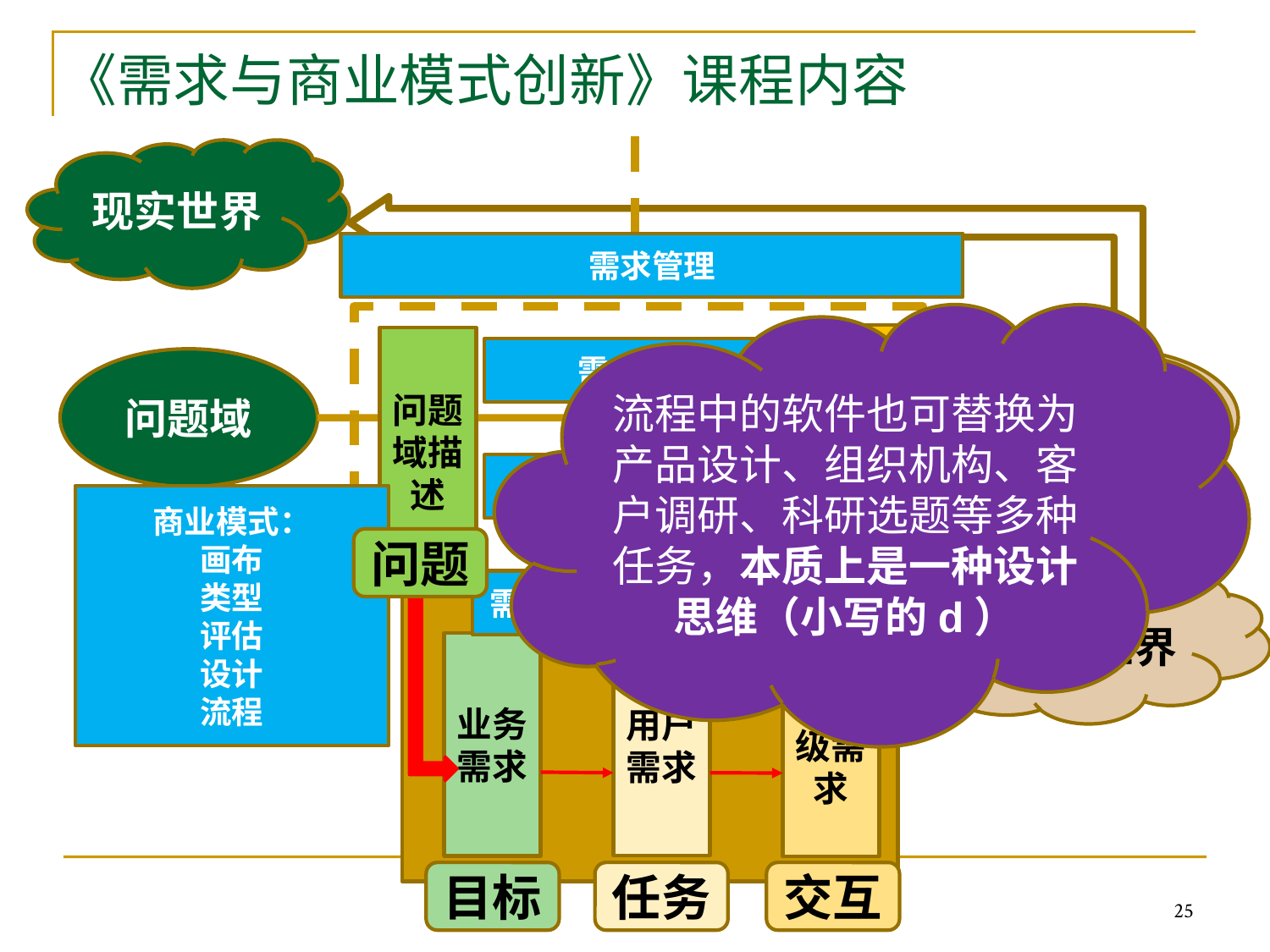

# 《需求与商业模式创新》课程内容
现实世界
需求管理
流程中的软件也可替换为产品设计、组织机构、客户调研、科研选题等多种任务，本质上是一种设计思维（小写的d）

需求规格说明
问题域描述
需求验证
问题域
解系统
需求归约
商业模式：
画布
类型
评估
设计
流程
问题
需求

需求获取
需求分析
计算机世界
业务需求
用户需求
系统级需求

目标
任务
交互
25